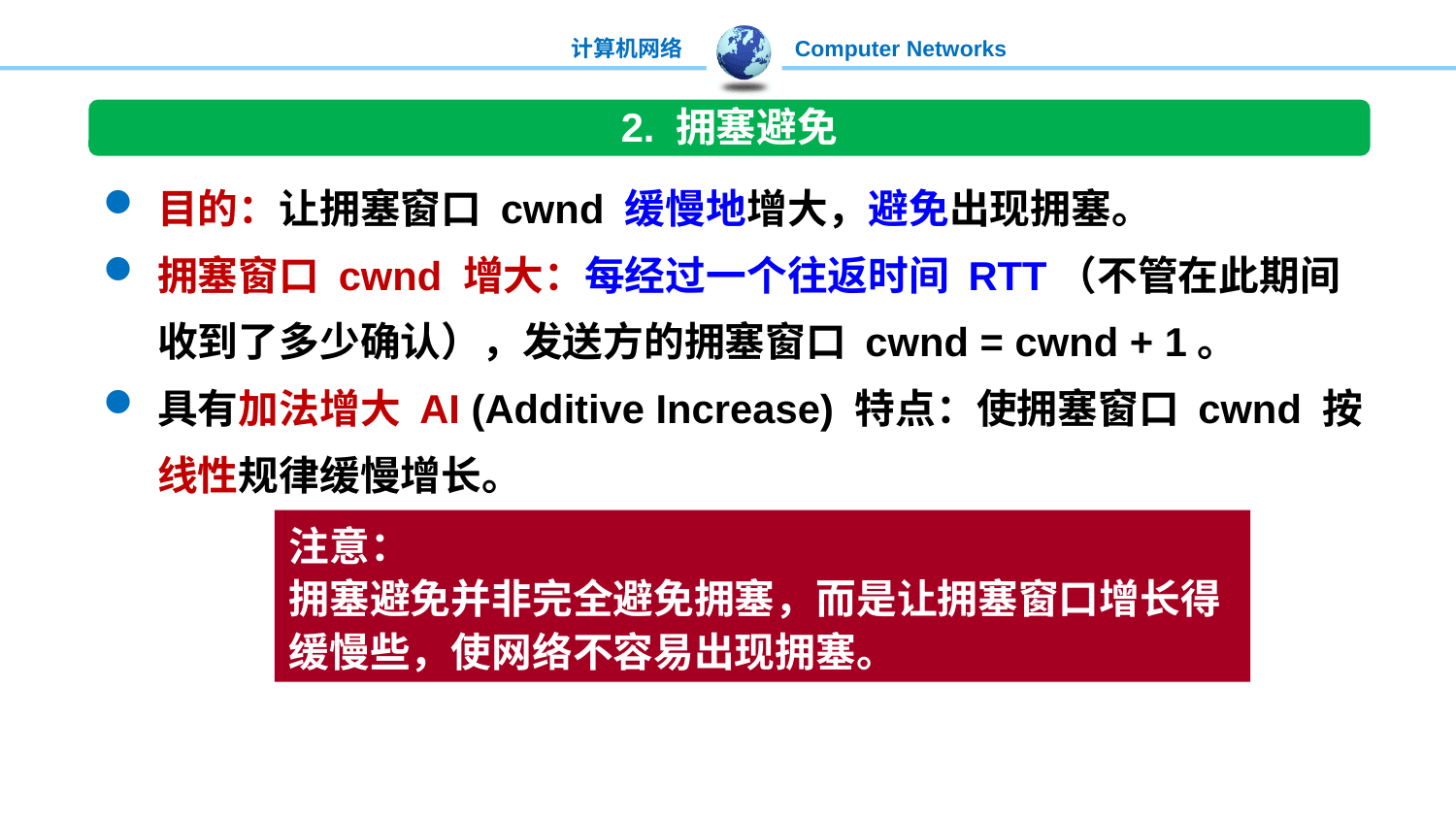

2. 拥塞避免

目的：让拥塞窗口 cwnd 缓慢地增大，避免出现拥塞。
拥塞窗口 cwnd 增大：每经过一个往返时间 RTT（不管在此期间收到了多少确认），发送方的拥塞窗口 cwnd = cwnd + 1。
具有加法增大 AI (Additive Increase) 特点：使拥塞窗口 cwnd 按线性规律缓慢增长。
注意：
拥塞避免并非完全避免拥塞，而是让拥塞窗口增长得缓慢些，使网络不容易出现拥塞。